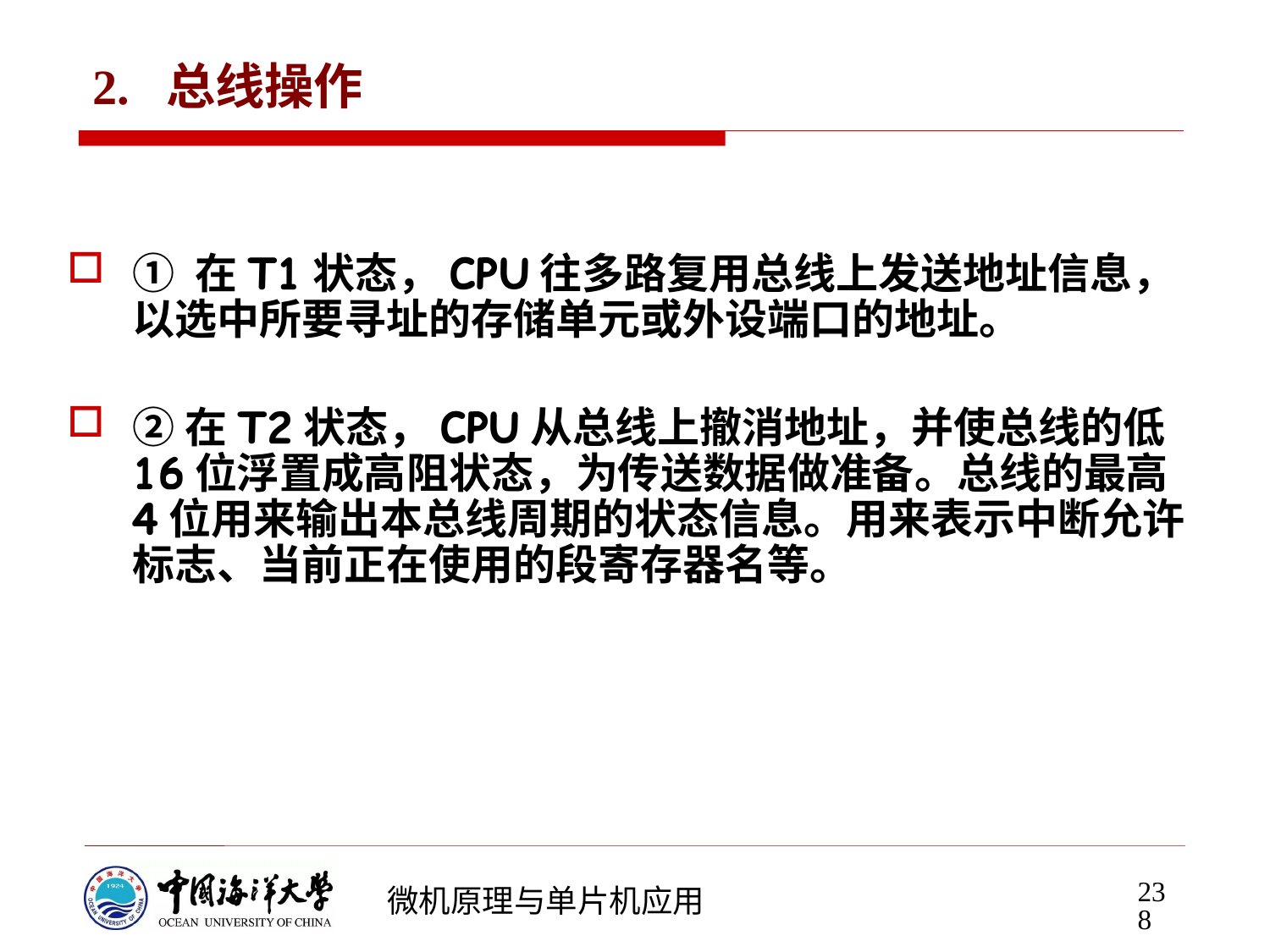

# 2.  总线操作
① 在T1状态，CPU往多路复用总线上发送地址信息，以选中所要寻址的存储单元或外设端口的地址。

②在T2状态，CPU从总线上撤消地址，并使总线的低16位浮置成高阻状态，为传送数据做准备。总线的最高4位用来输出本总线周期的状态信息。用来表示中断允许标志、当前正在使用的段寄存器名等。

238